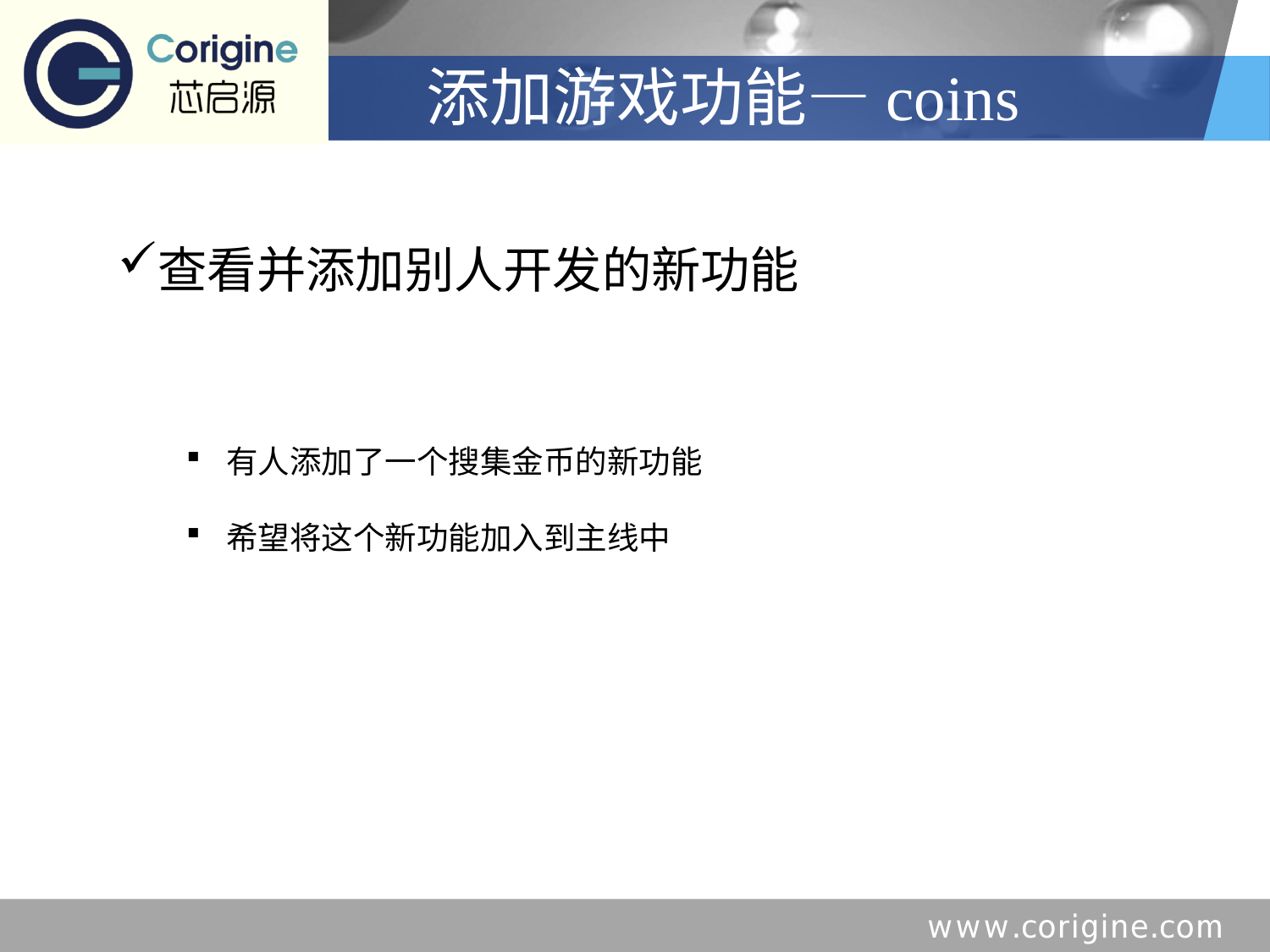

# 添加游戏功能—coins
查看并添加别人开发的新功能

有人添加了一个搜集金币的新功能

希望将这个新功能加入到主线中